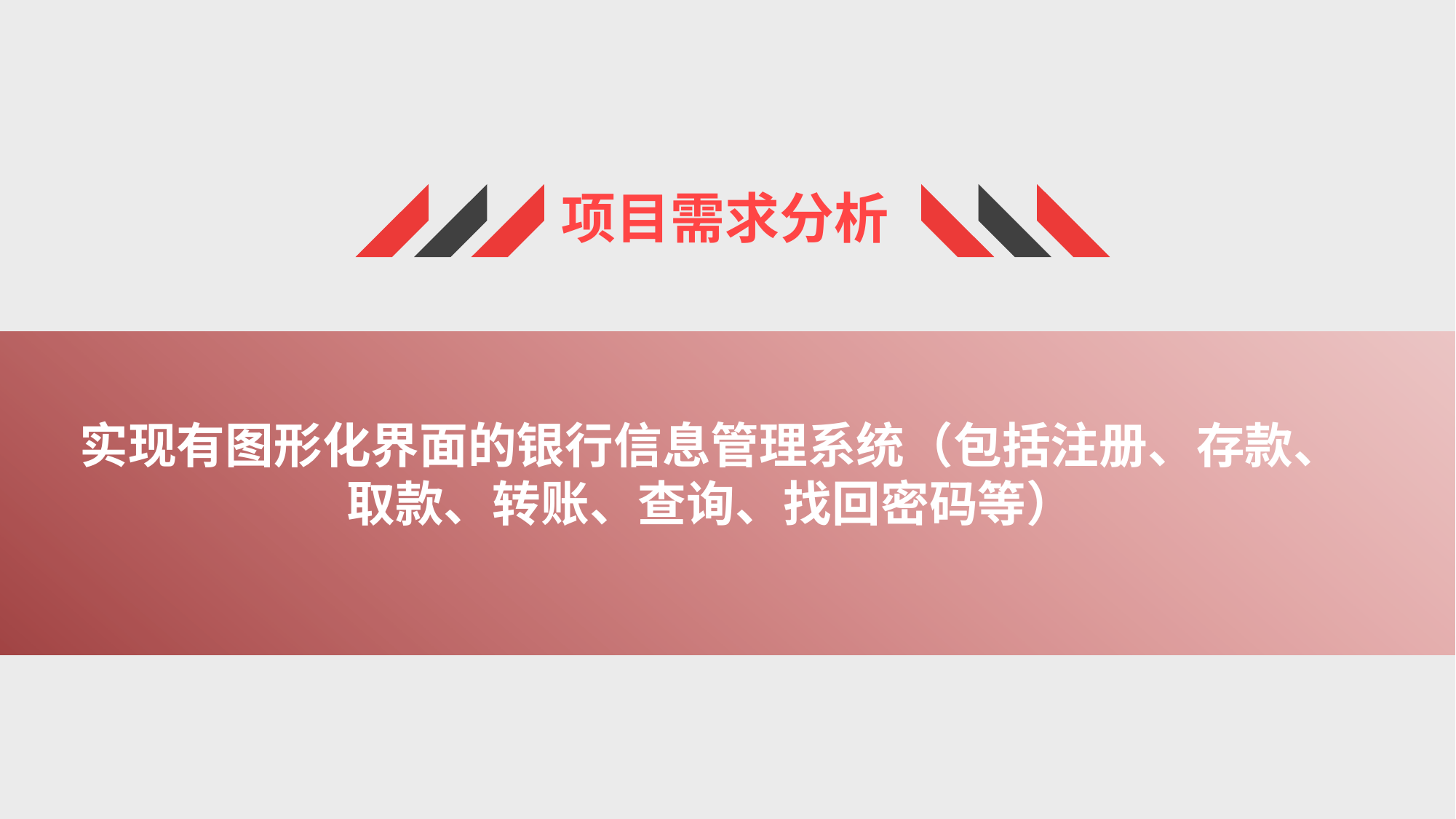

项目需求分析

实现有图形化界面的银行信息管理系统（包括注册、存款、取款、转账、查询、找回密码等）